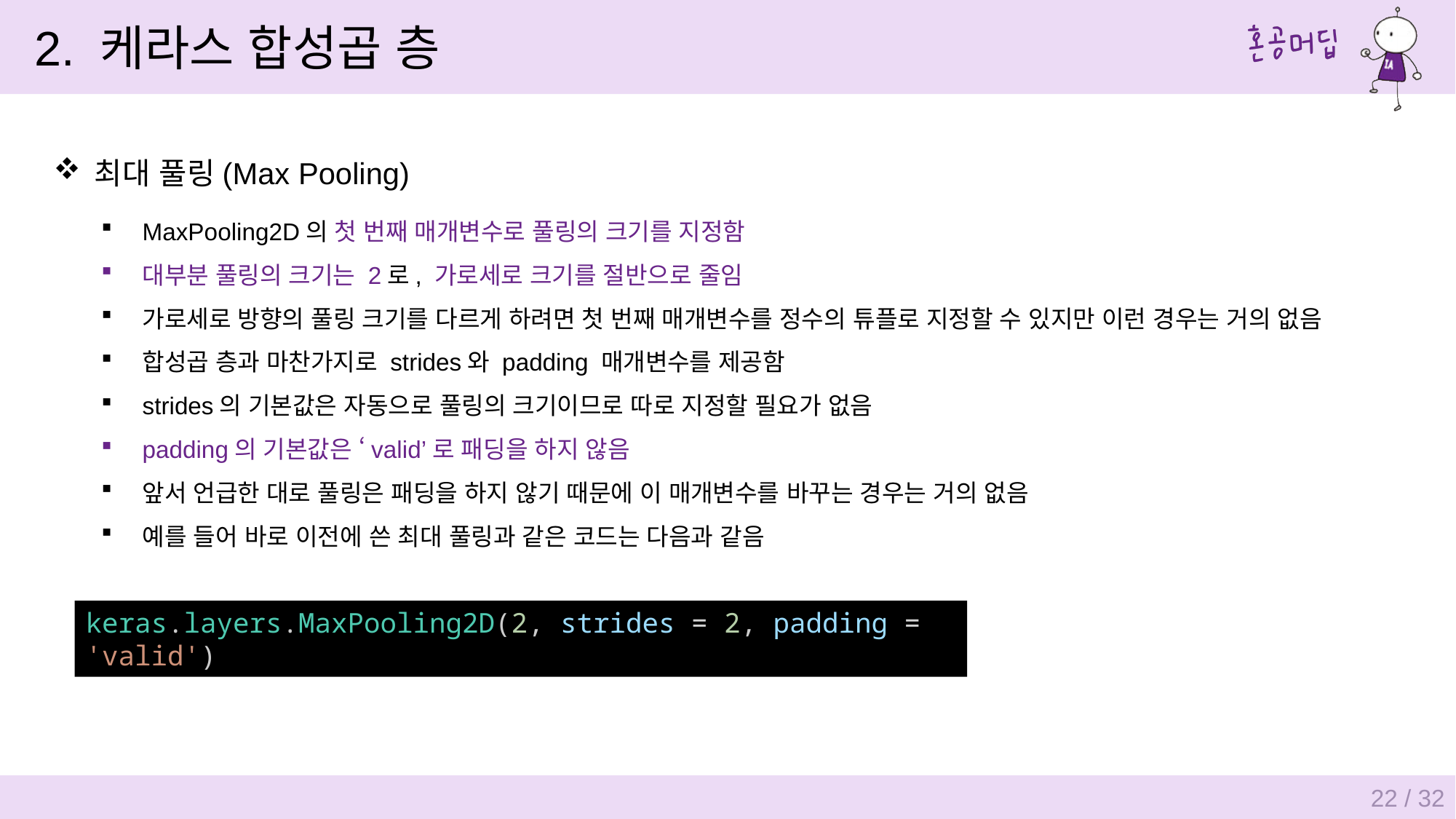

2. 케라스 합성곱 층
최대 풀링(Max Pooling)
MaxPooling2D의 첫 번째 매개변수로 풀링의 크기를 지정함
대부분 풀링의 크기는 2로, 가로세로 크기를 절반으로 줄임
가로세로 방향의 풀링 크기를 다르게 하려면 첫 번째 매개변수를 정수의 튜플로 지정할 수 있지만 이런 경우는 거의 없음
합성곱 층과 마찬가지로 strides와 padding 매개변수를 제공함
strides의 기본값은 자동으로 풀링의 크기이므로 따로 지정할 필요가 없음
padding의 기본값은 ‘valid’로 패딩을 하지 않음
앞서 언급한 대로 풀링은 패딩을 하지 않기 때문에 이 매개변수를 바꾸는 경우는 거의 없음
예를 들어 바로 이전에 쓴 최대 풀링과 같은 코드는 다음과 같음
keras.layers.MaxPooling2D(2, strides = 2, padding = 'valid')
22 / 32